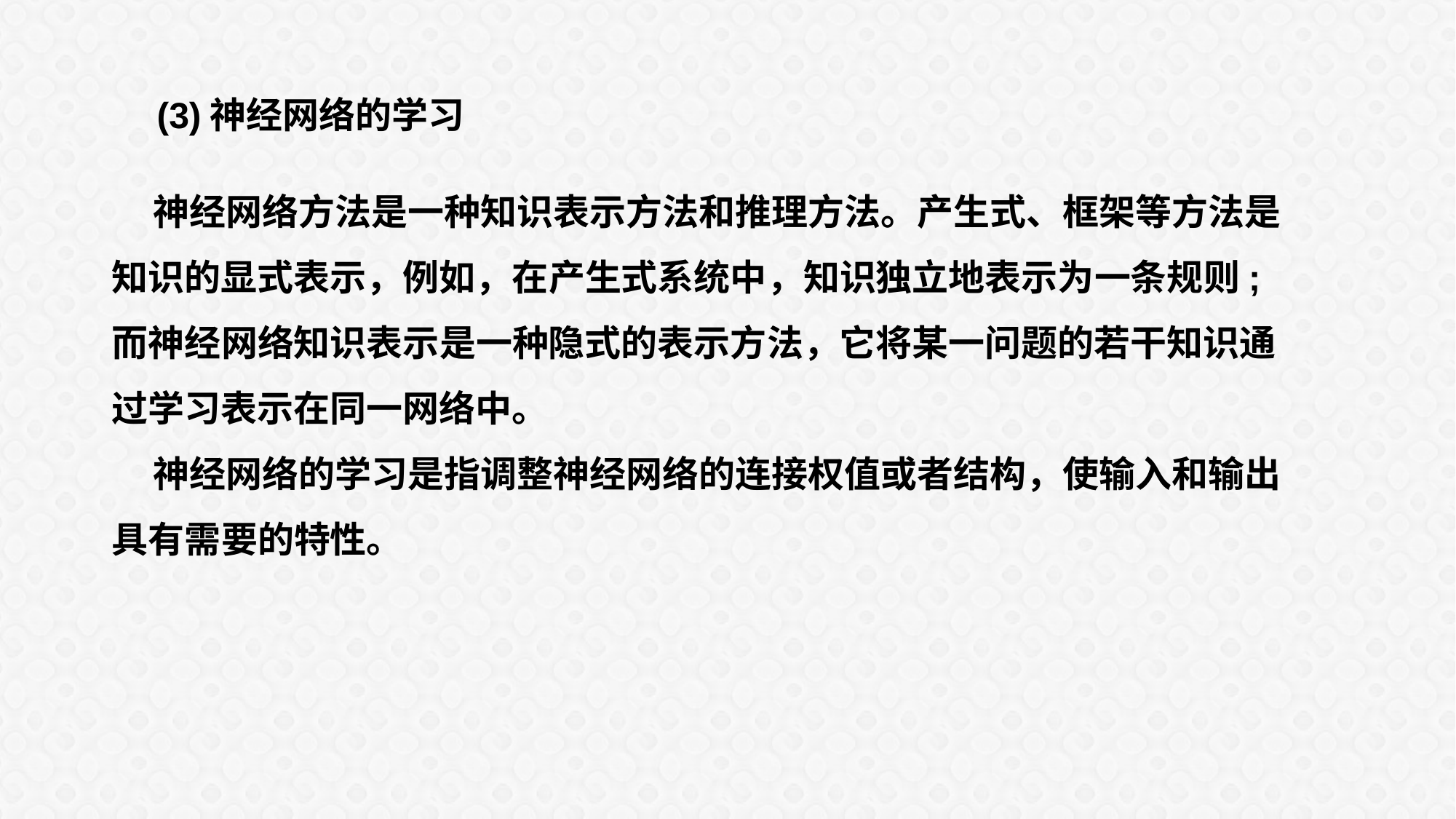

(3)神经网络的学习
    神经网络方法是一种知识表示方法和推理方法。产生式、框架等方法是知识的显式表示，例如，在产生式系统中，知识独立地表示为一条规则;而神经网络知识表示是一种隐式的表示方法，它将某一问题的若干知识通过学习表示在同一网络中。
    神经网络的学习是指调整神经网络的连接权值或者结构，使输入和输出具有需要的特性。